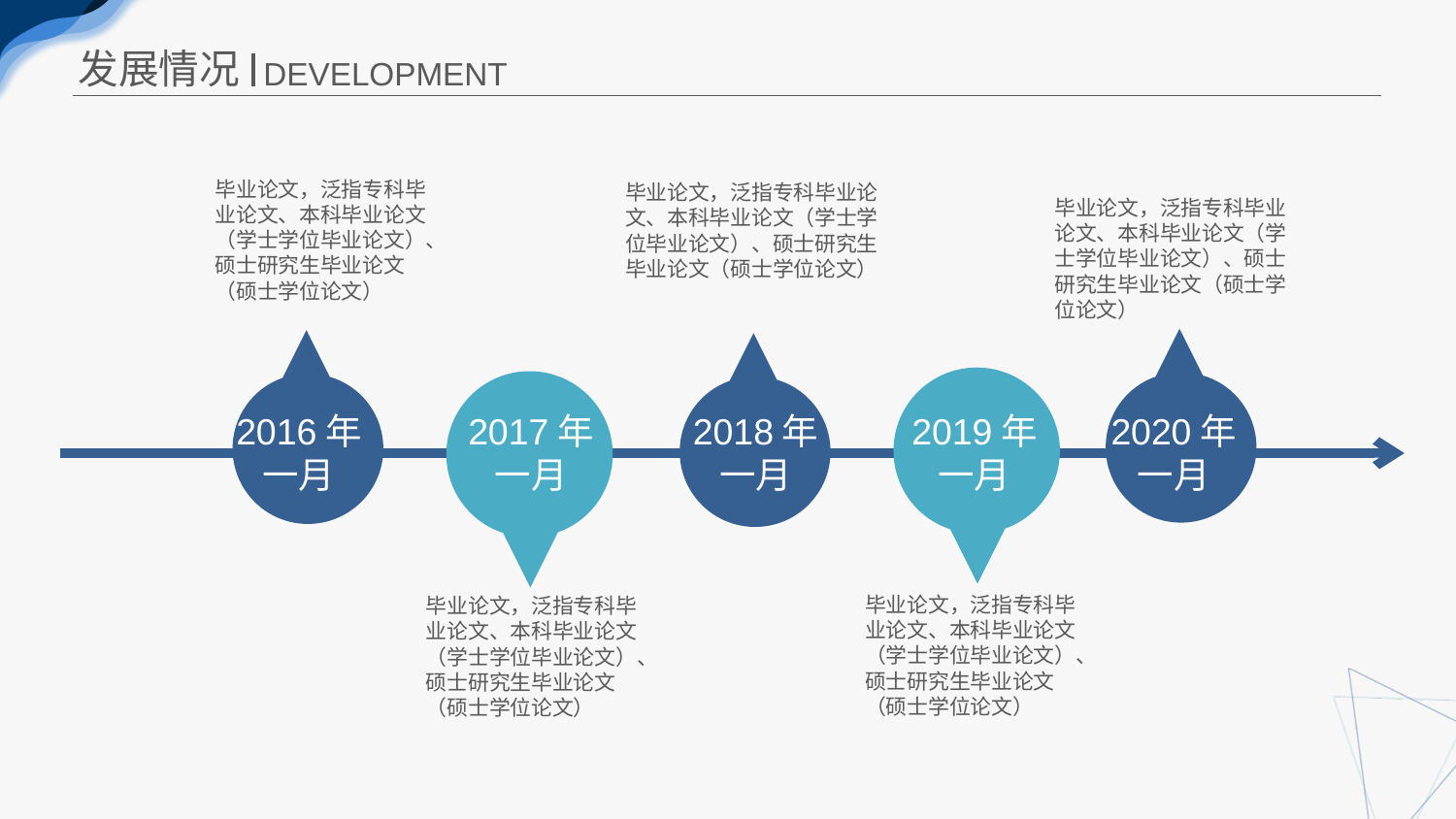

发展情况
DEVELOPMENT
毕业论文，泛指专科毕业论文、本科毕业论文（学士学位毕业论文）、硕士研究生毕业论文（硕士学位论文）
毕业论文，泛指专科毕业论文、本科毕业论文（学士学位毕业论文）、硕士研究生毕业论文（硕士学位论文）
毕业论文，泛指专科毕业论文、本科毕业论文（学士学位毕业论文）、硕士研究生毕业论文（硕士学位论文）

2016年
一月
2017年
一月
2018年
一月
2019年
一月
2020年
一月
毕业论文，泛指专科毕业论文、本科毕业论文（学士学位毕业论文）、硕士研究生毕业论文（硕士学位论文）
毕业论文，泛指专科毕业论文、本科毕业论文（学士学位毕业论文）、硕士研究生毕业论文（硕士学位论文）